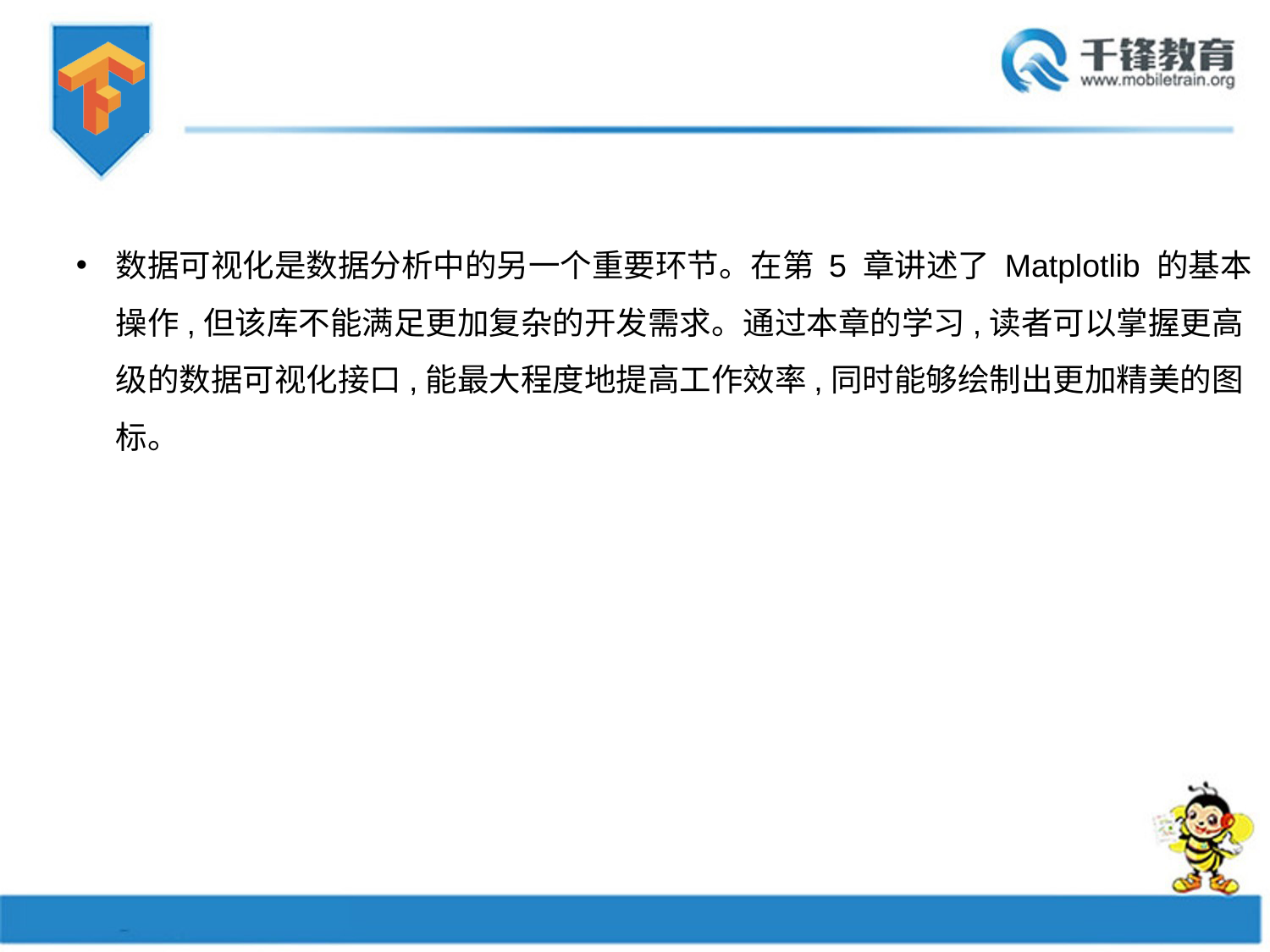

数据可视化是数据分析中的另一个重要环节。在第 5 章讲述了 Matplotlib 的基本操作,但该库不能满足更加复杂的开发需求。通过本章的学习,读者可以掌握更高级的数据可视化接口,能最大程度地提高工作效率,同时能够绘制出更加精美的图标。